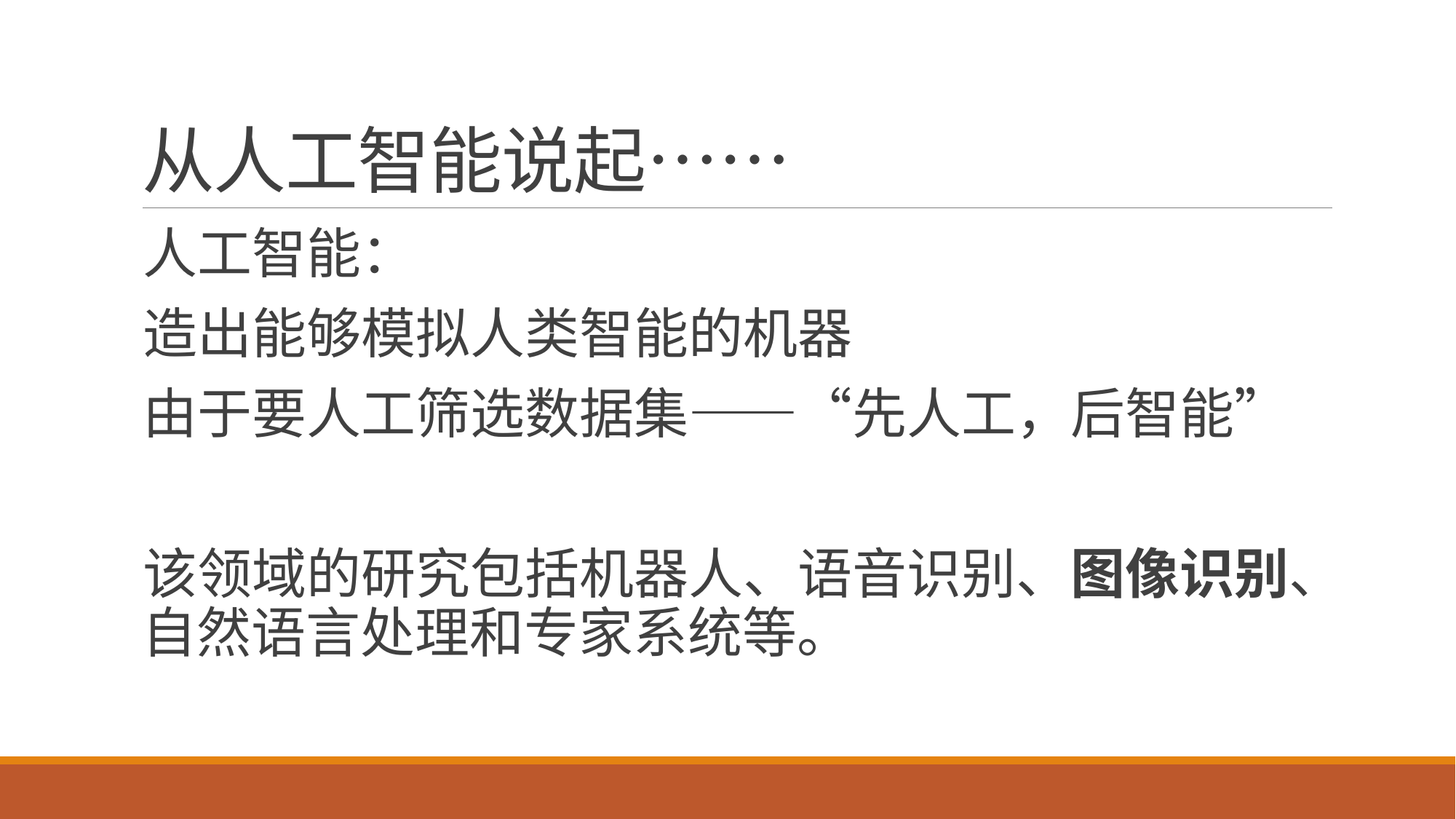

# 从人工智能说起……
人工智能：
造出能够模拟人类智能的机器
由于要人工筛选数据集——“先人工，后智能”

该领域的研究包括机器人、语音识别、图像识别、自然语言处理和专家系统等。

4